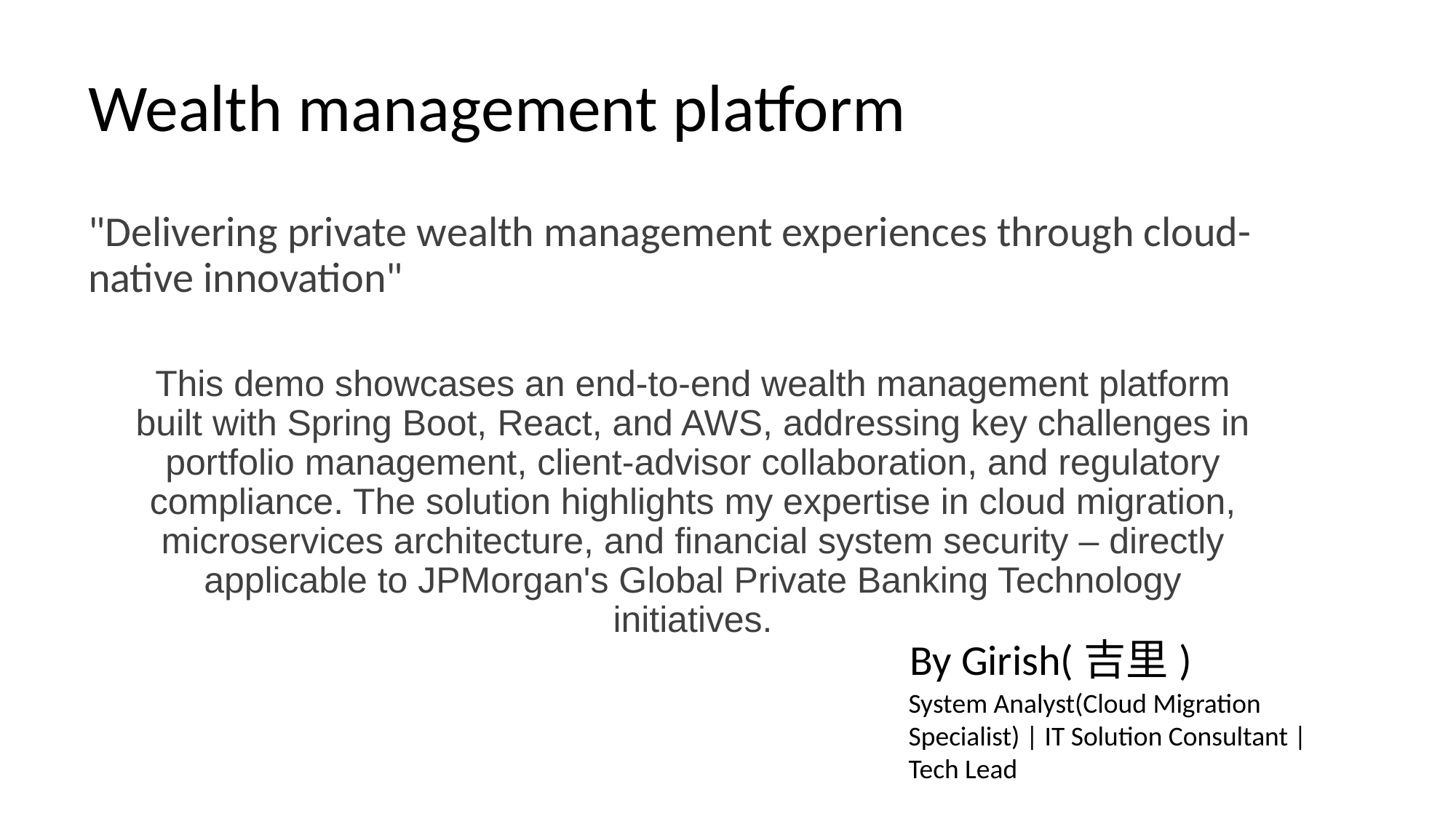

# Wealth management platform
"Delivering private wealth management experiences through cloud-native innovation"
This demo showcases an end-to-end wealth management platform built with Spring Boot, React, and AWS, addressing key challenges in portfolio management, client-advisor collaboration, and regulatory compliance. The solution highlights my expertise in cloud migration, microservices architecture, and financial system security – directly applicable to JPMorgan's Global Private Banking Technology initiatives.
By Girish(吉里)
System Analyst(Cloud Migration Specialist) | IT Solution Consultant | Tech Lead